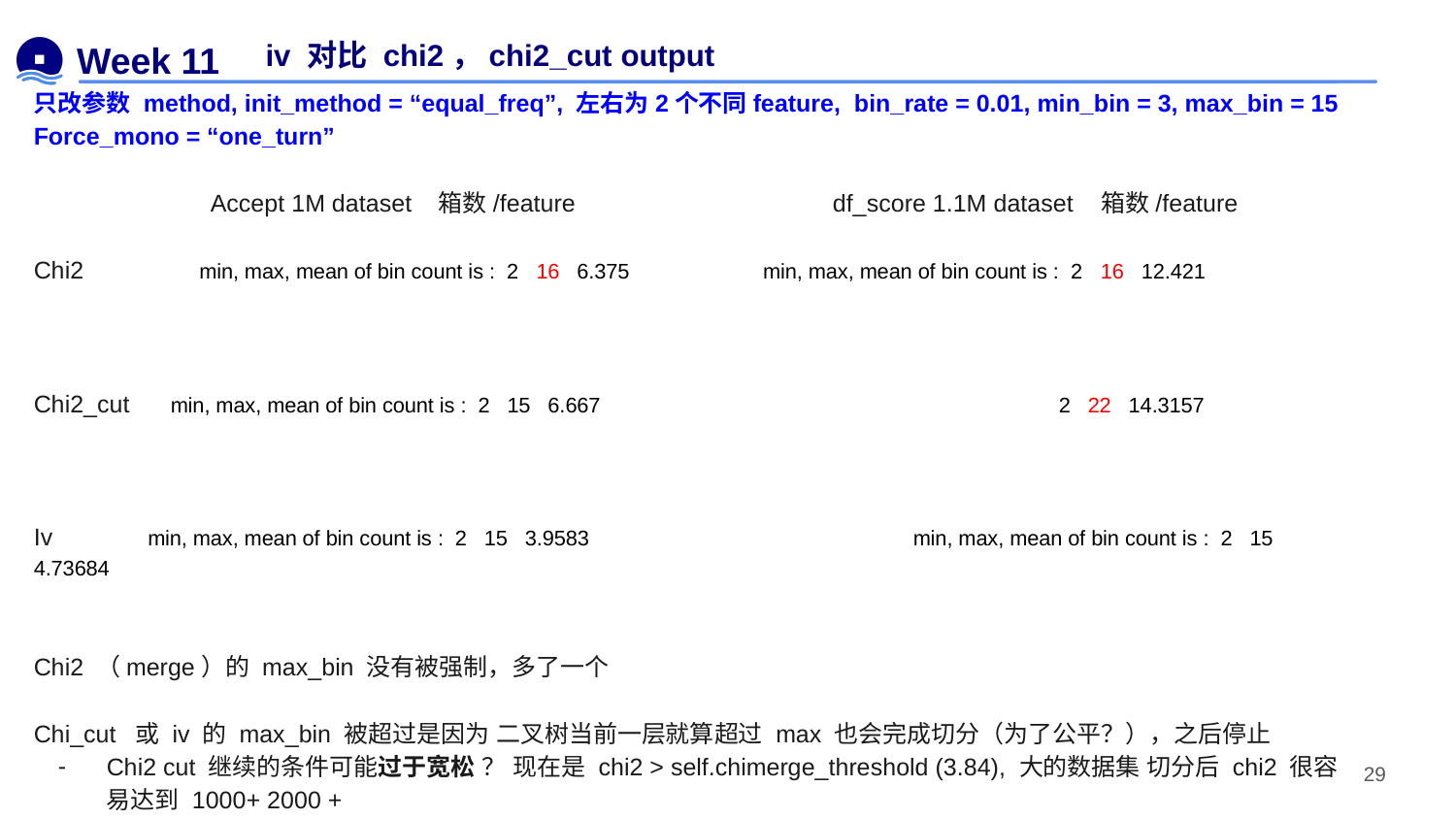

iv 对比 chi2，chi2_cut output
# Week 11

只改参数 method, init_method = “equal_freq”, 左右为2个不同feature,  bin_rate = 0.01, min_bin = 3, max_bin = 15
Force_mono = “one_turn”

                          Accept 1M dataset   箱数/feature                                      df_score 1.1M dataset   箱数/feature
Chi2                 min, max, mean of bin count is :  2   16   6.375                       min, max, mean of bin count is :  2   16   12.421

Chi2_cut      min, max, mean of bin count is :  2   15   6.667                          			 2   22   14.3157

Iv              min, max, mean of bin count is :  2   15   3.9583 			 min, max, mean of bin count is :  2   15   4.73684

Chi2 （merge）的 max_bin 没有被强制，多了一个

Chi_cut  或 iv 的 max_bin 被超过是因为 二叉树当前一层就算超过 max 也会完成切分（为了公平？），之后停止
Chi2 cut 继续的条件可能过于宽松 ？ 现在是 chi2 > self.chimerge_threshold (3.84), 大的数据集 切分后 chi2 很容易达到 1000+ 2000 +
29